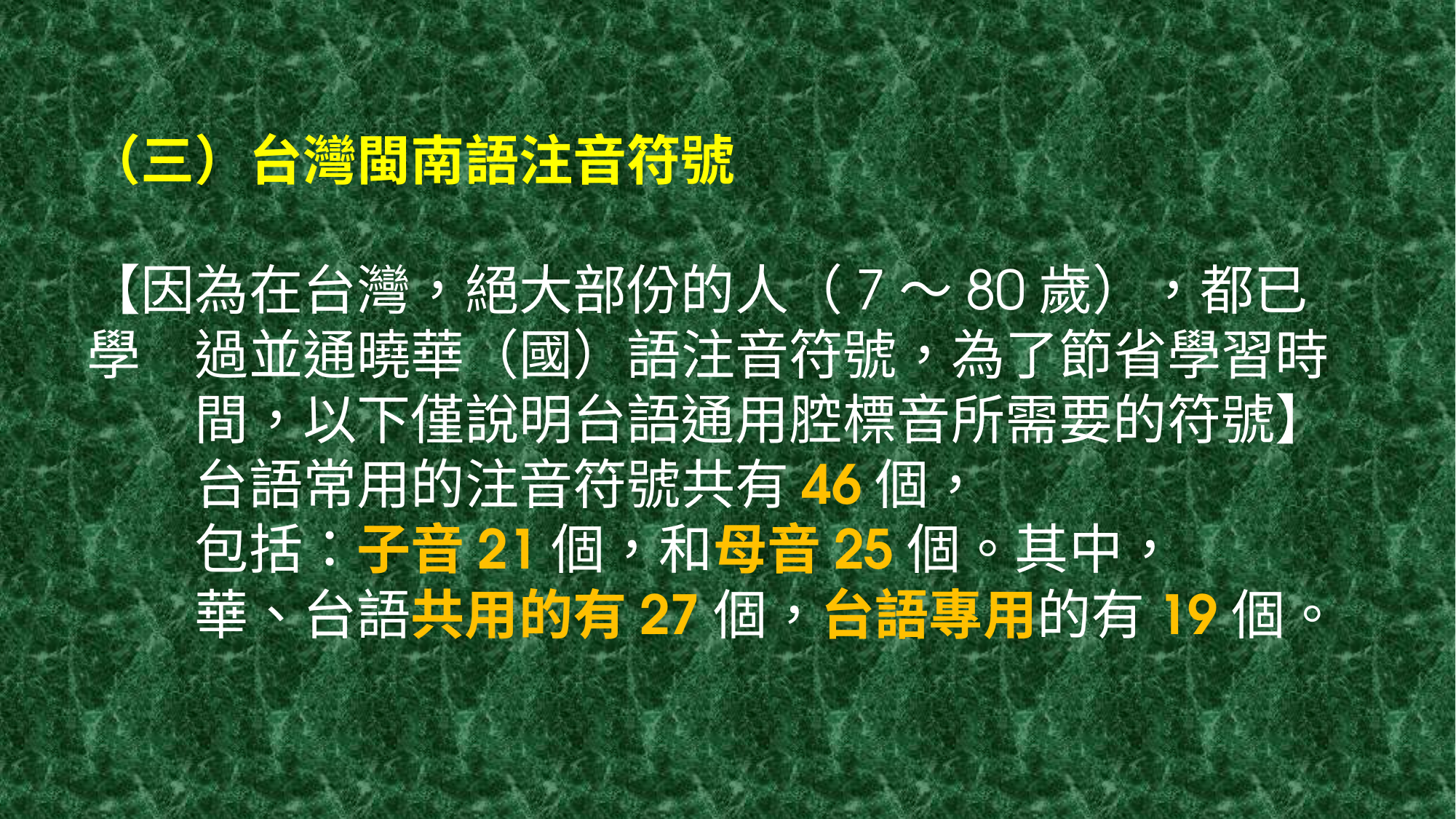

# （三）台灣閩南語注音符號   【因為在台灣，絕大部份的人（7～80歲），都已學			過並通曉華（國）語注音符號，為了節省學習時		間，以下僅說明台語通用腔標音所需要的符號】 台語常用的注音符號共有46個， 包括：子音21個，和母音25個。其中， 華、台語共用的有27個，台語專用的有19個。